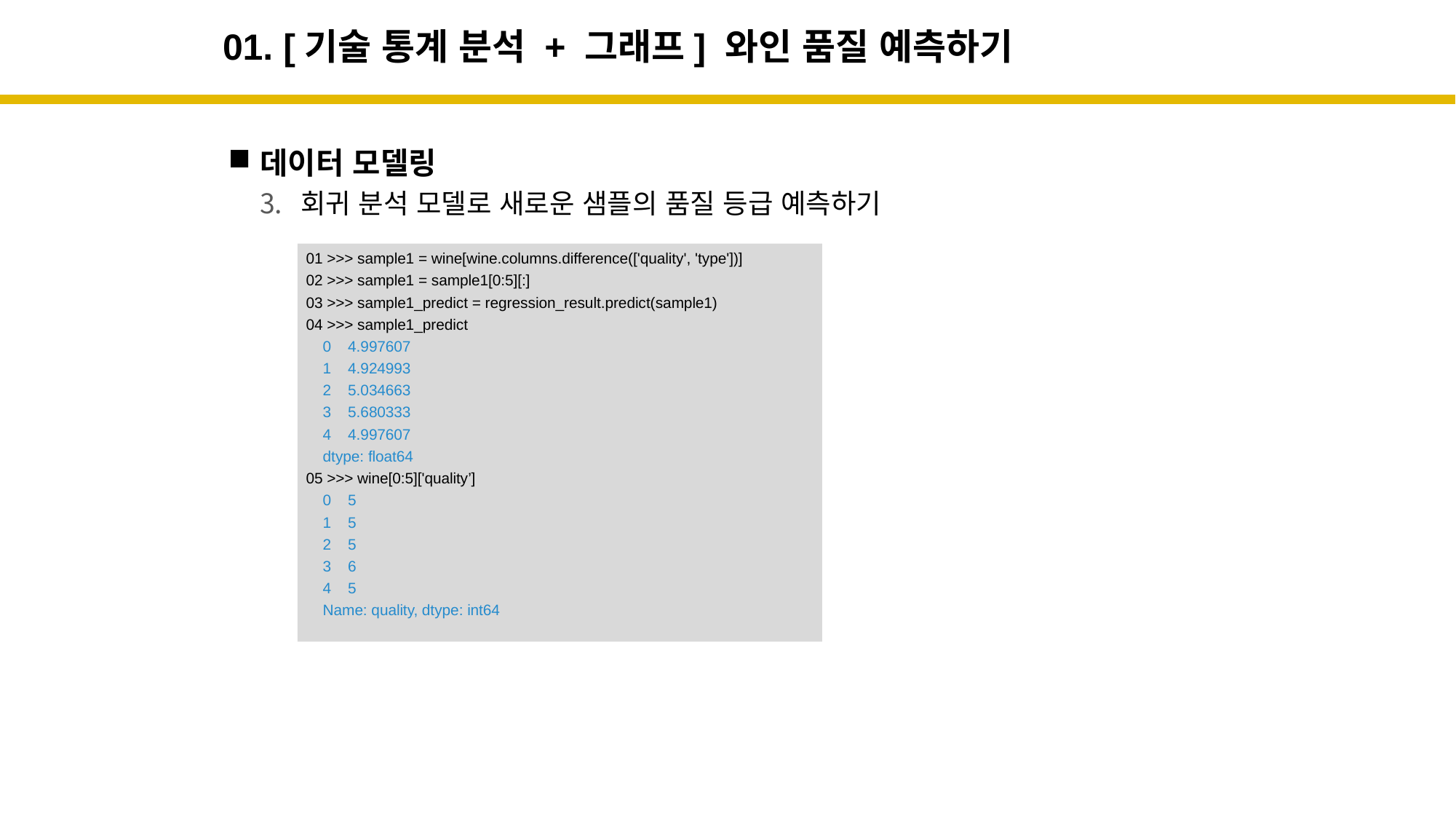

# 01. [기술 통계 분석 + 그래프] 와인 품질 예측하기
데이터 모델링
회귀 분석 모델로 새로운 샘플의 품질 등급 예측하기

01 >>> sample1 = wine[wine.columns.difference(['quality', 'type'])]
02 >>> sample1 = sample1[0:5][:]
03 >>> sample1_predict = regression_result.predict(sample1)
04 >>> sample1_predict
    0    4.997607
    1    4.924993
    2    5.034663
    3    5.680333
    4    4.997607
    dtype: float64
05 >>> wine[0:5]['quality’]
    0    5
    1    5
    2    5
    3    6
    4    5
    Name: quality, dtype: int64